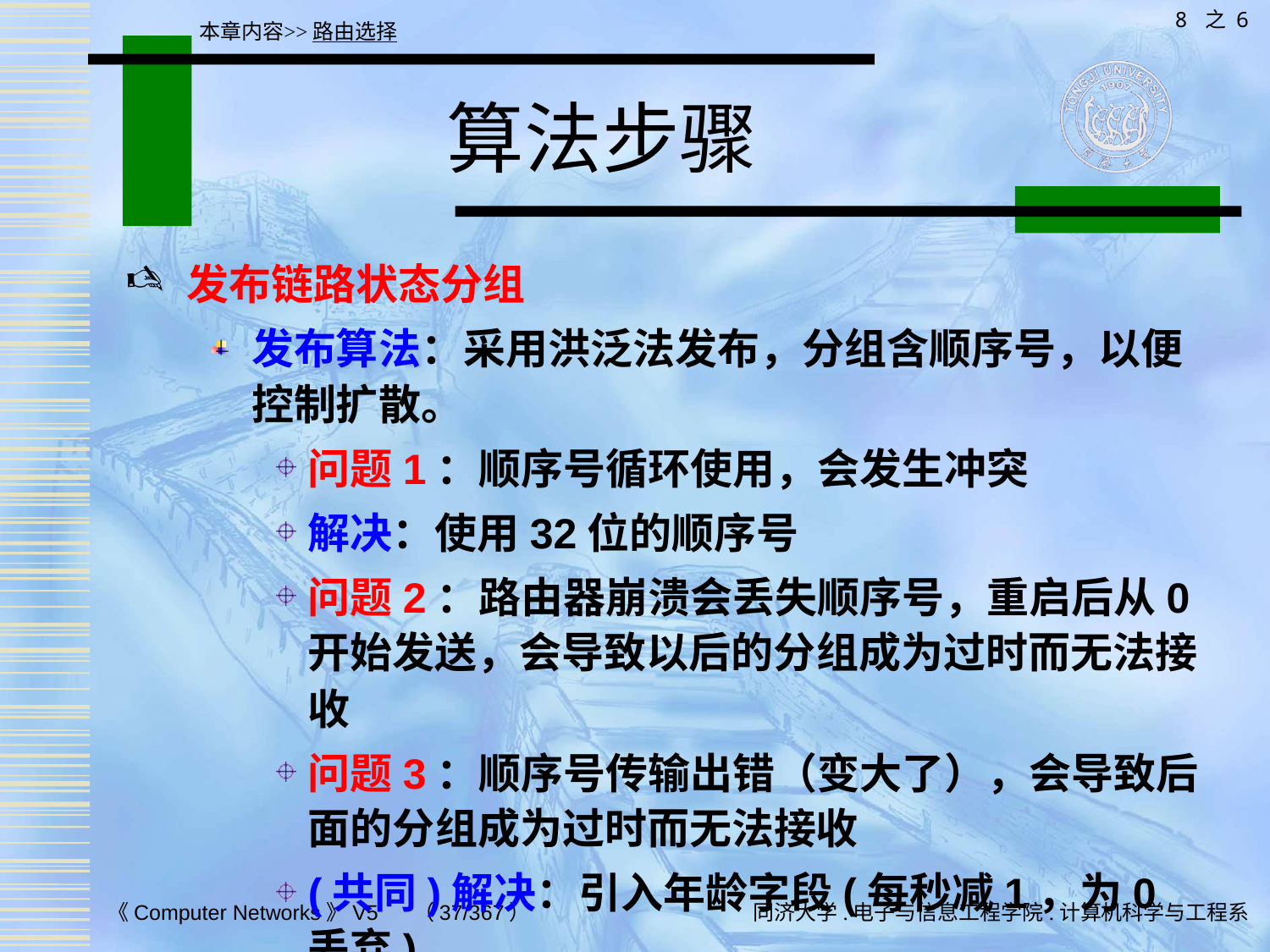

8 之 6
本章内容>>路由选择
# 算法步骤
发布链路状态分组
发布算法：采用洪泛法发布，分组含顺序号，以便控制扩散。
问题1：顺序号循环使用，会发生冲突
解决：使用32位的顺序号
问题2：路由器崩溃会丢失顺序号，重启后从0开始发送，会导致以后的分组成为过时而无法接收
问题3：顺序号传输出错（变大了），会导致后面的分组成为过时而无法接收
(共同)解决：引入年龄字段(每秒减1，为0丢弃)